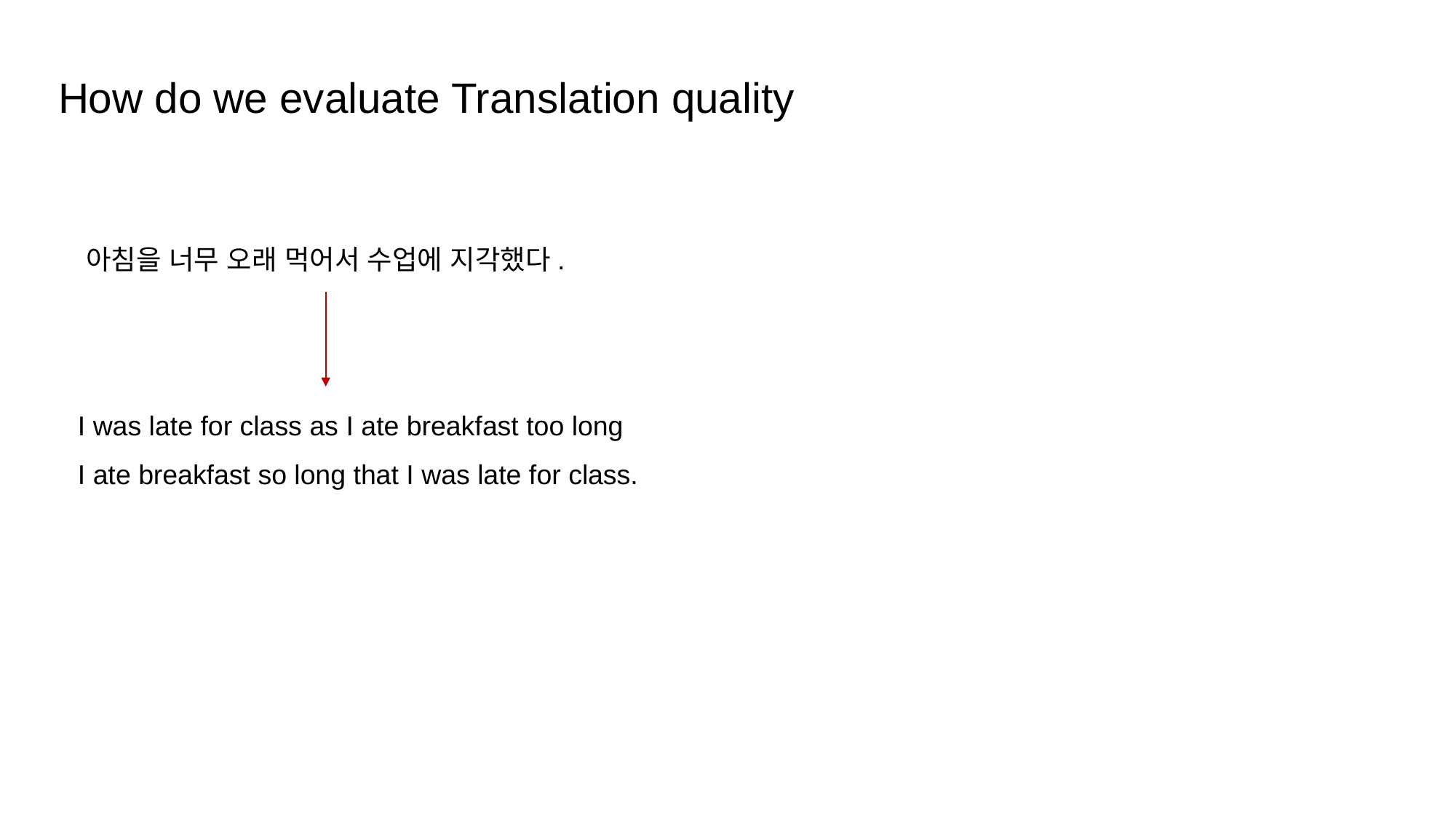

How do we evaluate Translation quality
아침을 너무 오래 먹어서 수업에 지각했다.
I was late for class as I ate breakfast too long
I ate breakfast so long that I was late for class.